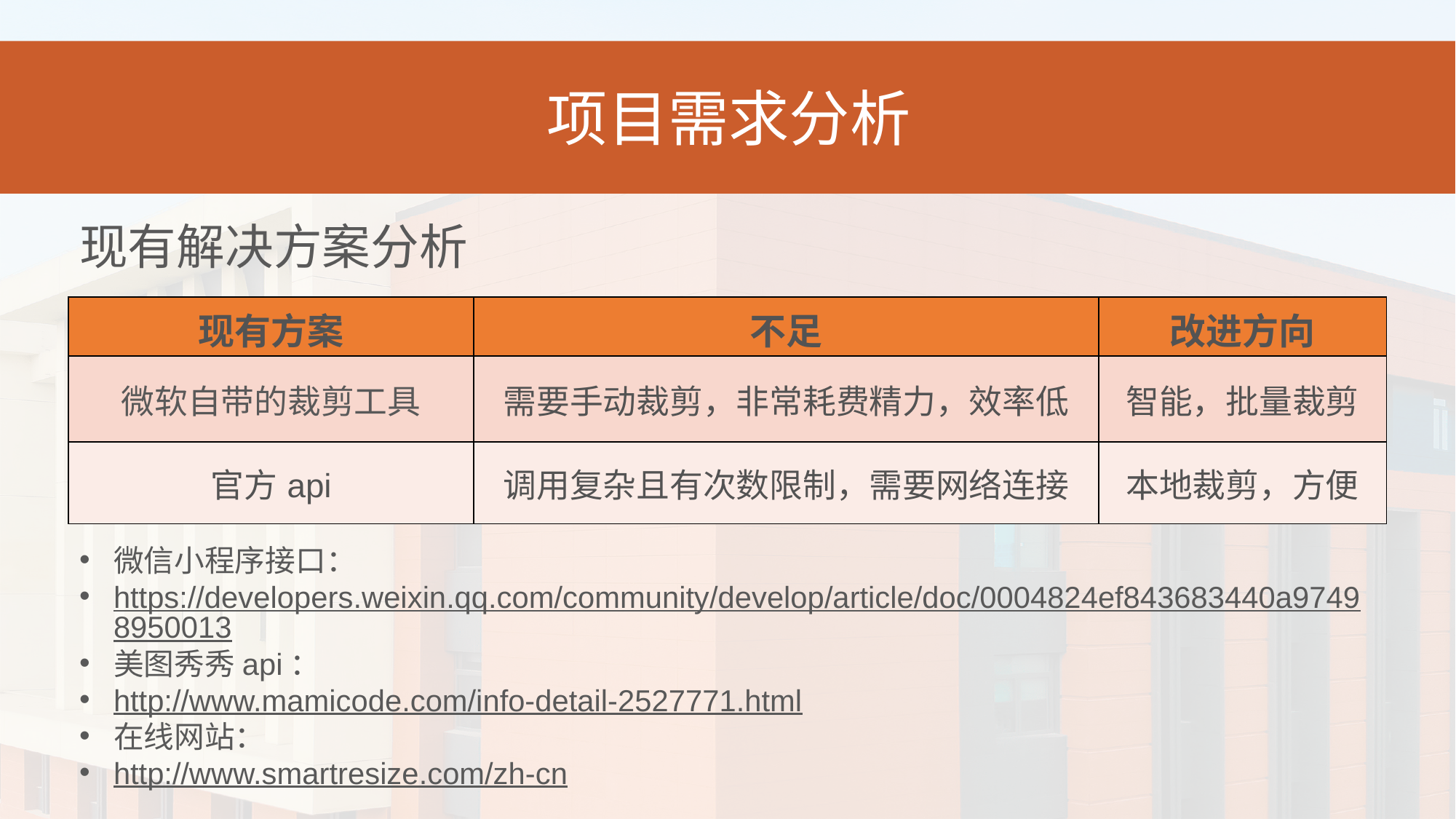

项目需求分析
现有解决方案分析
| 现有方案 | 不足 | 改进方向 |
| --- | --- | --- |
| 微软自带的裁剪工具 | 需要手动裁剪，非常耗费精力，效率低 | 智能，批量裁剪 |
| 官方api | 调用复杂且有次数限制，需要网络连接 | 本地裁剪，方便 |
微信小程序接口：
https://developers.weixin.qq.com/community/develop/article/doc/0004824ef843683440a97498950013
美图秀秀api：
http://www.mamicode.com/info-detail-2527771.html
在线网站：
http://www.smartresize.com/zh-cn